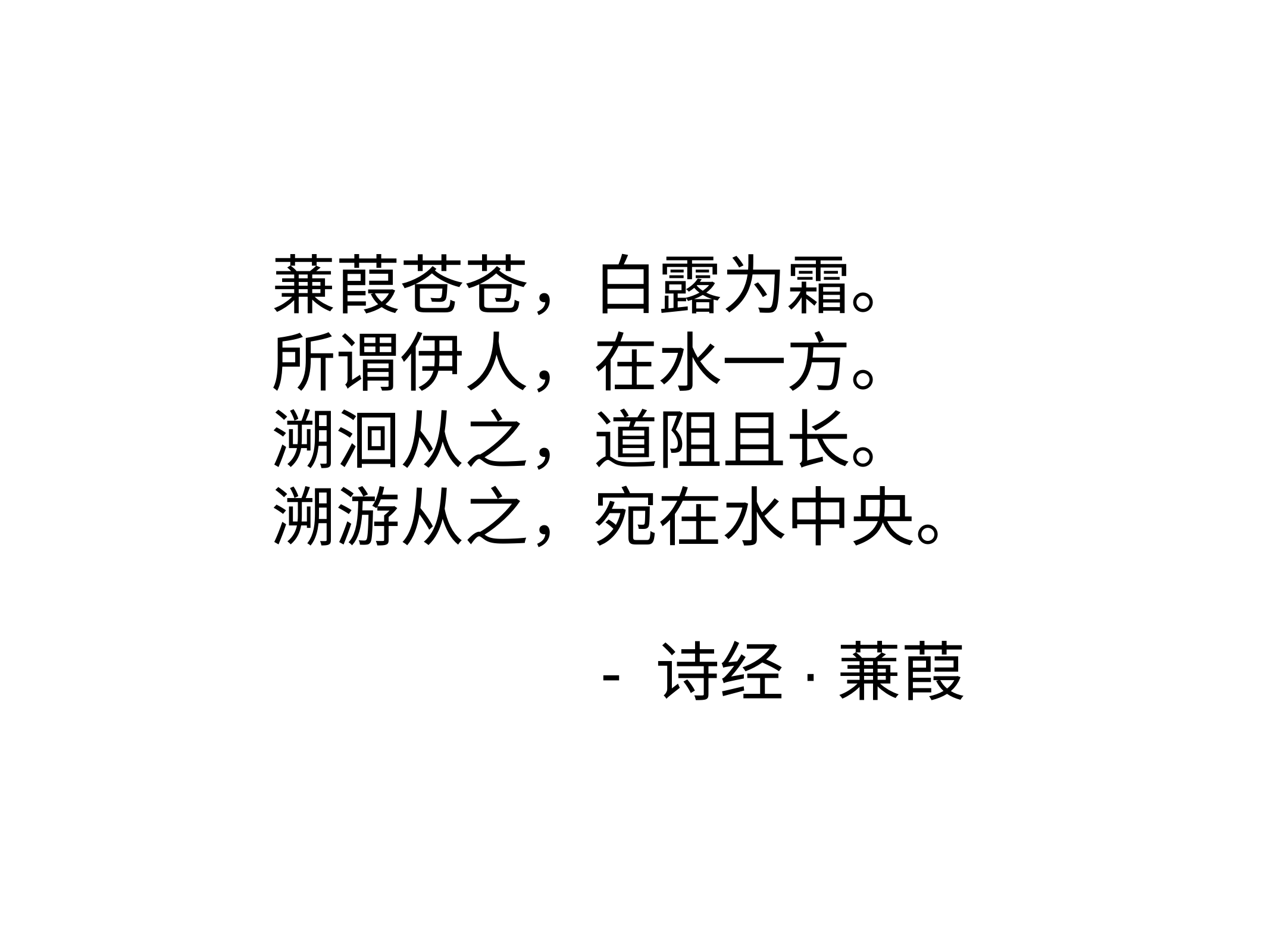

蒹葭苍苍，白露为霜。
所谓伊人，在水一方。
溯洄从之，道阻且长。
溯游从之，宛在水中央。

- 诗经·蒹葭